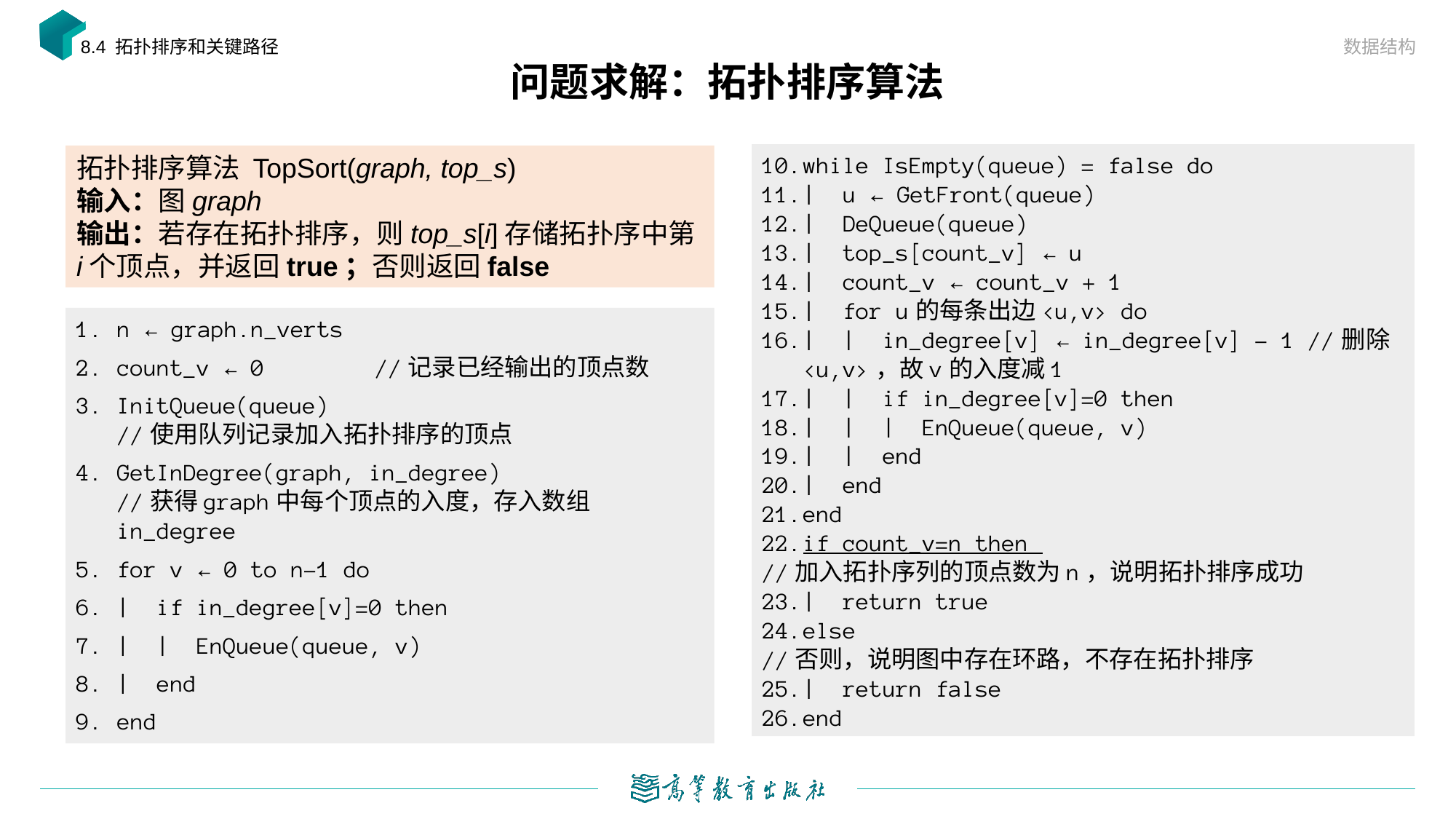

数据结构
8.4 拓扑排序和关键路径
# 问题求解：拓扑排序算法
while IsEmpty(queue) = false do
|  u ← GetFront(queue)
|  DeQueue(queue)
|  top_s[count_v] ← u
|  count_v ← count_v + 1
|  for u的每条出边<u,v> do
|  |  in_degree[v] ← in_degree[v] - 1 //删除<u,v>，故v的入度减1
|  |  if in_degree[v]=0 then
|  |  |  EnQueue(queue, v)
|  |  end
|  end
end
if count_v=n then
//加入拓扑序列的顶点数为n，说明拓扑排序成功
|  return true
else
//否则，说明图中存在环路，不存在拓扑排序
|  return false
end
拓扑排序算法 TopSort(graph, top_s)
输入：图graph
输出：若存在拓扑排序，则top_s[i]存储拓扑序中第i个顶点，并返回true；否则返回false
n ← graph.n_verts
count_v ← 0	   //记录已经输出的顶点数
InitQueue(queue)                             //使用队列记录加入拓扑排序的顶点
GetInDegree(graph, in_degree)                //获得graph中每个顶点的入度，存入数组in_degree
for v ← 0 to n-1 do
|  if in_degree[v]=0 then
|  |  EnQueue(queue, v)
|  end
end